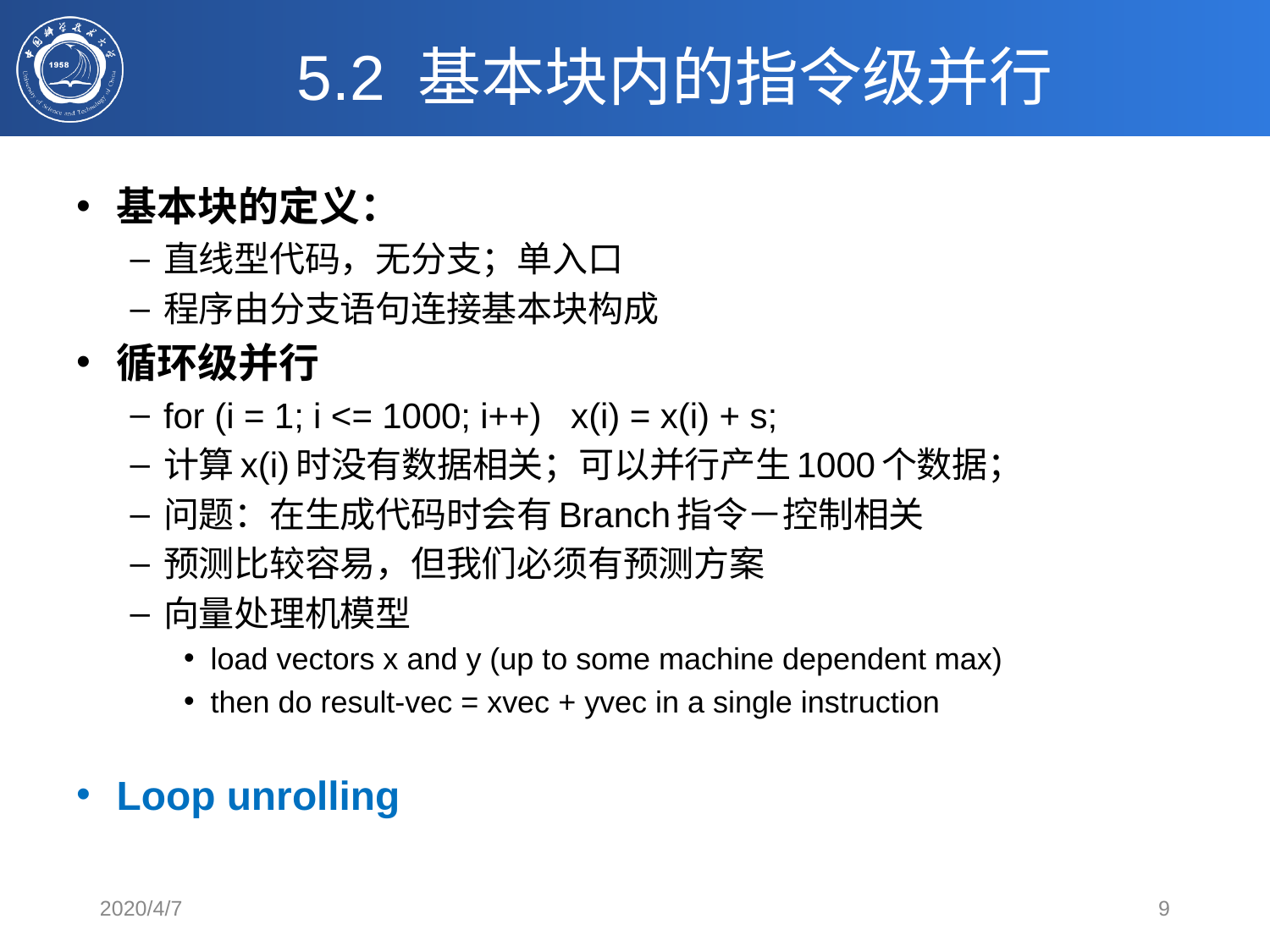

# 5.2 基本块内的指令级并行
基本块的定义：
直线型代码，无分支；单入口
程序由分支语句连接基本块构成
循环级并行
for (i = 1; i <= 1000; i++)   x(i) = x(i) + s;
计算x(i)时没有数据相关；可以并行产生1000个数据；
问题：在生成代码时会有Branch指令－控制相关
预测比较容易，但我们必须有预测方案
向量处理机模型
load vectors x and y (up to some machine dependent max)
then do result-vec = xvec + yvec in a single instruction

Loop unrolling
2020/4/7
9